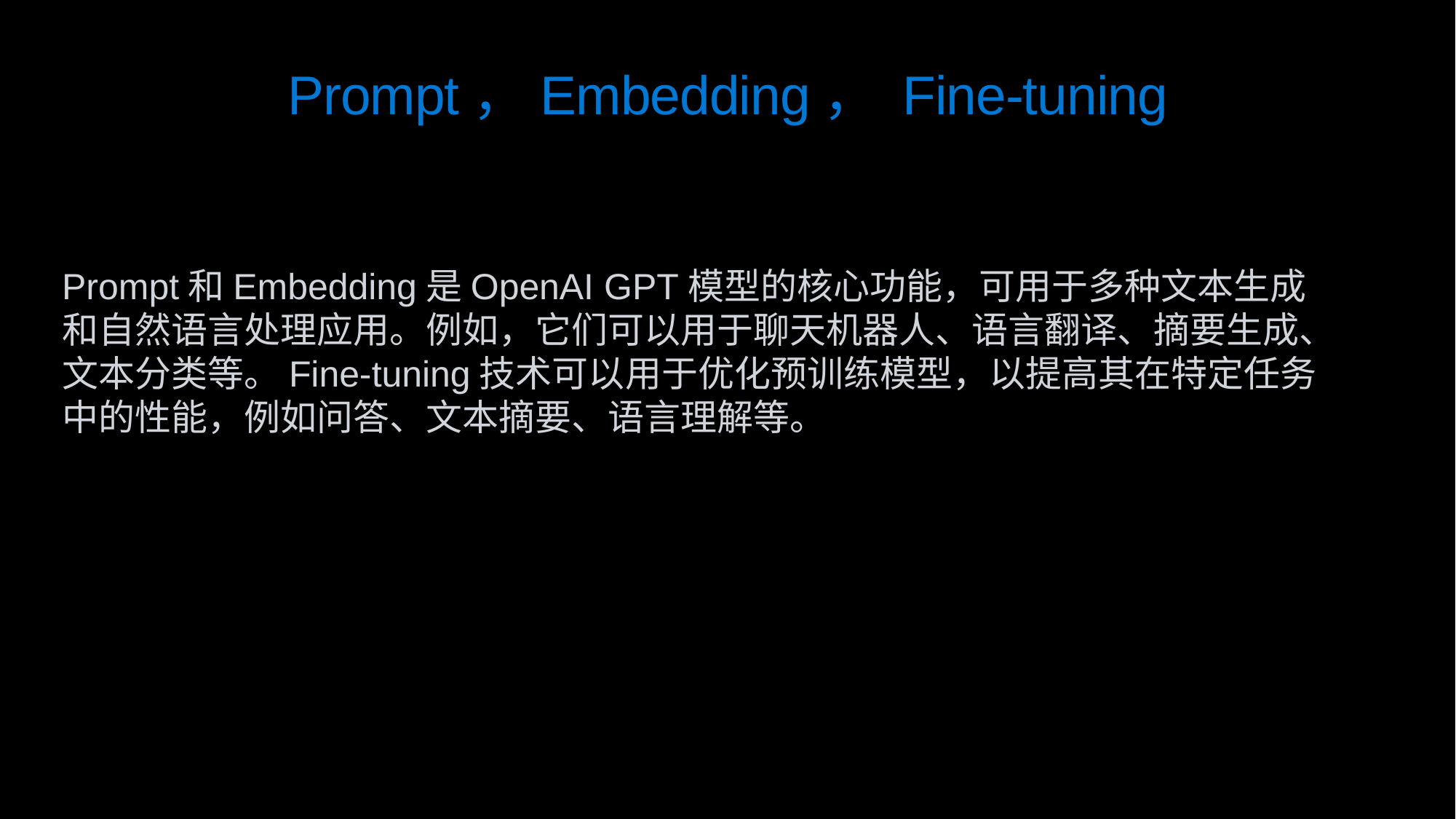

Prompt，Embedding， Fine-tuning
Prompt和Embedding是OpenAI GPT模型的核心功能，可用于多种文本生成和自然语言处理应用。例如，它们可以用于聊天机器人、语言翻译、摘要生成、文本分类等。Fine-tuning技术可以用于优化预训练模型，以提高其在特定任务中的性能，例如问答、文本摘要、语言理解等。